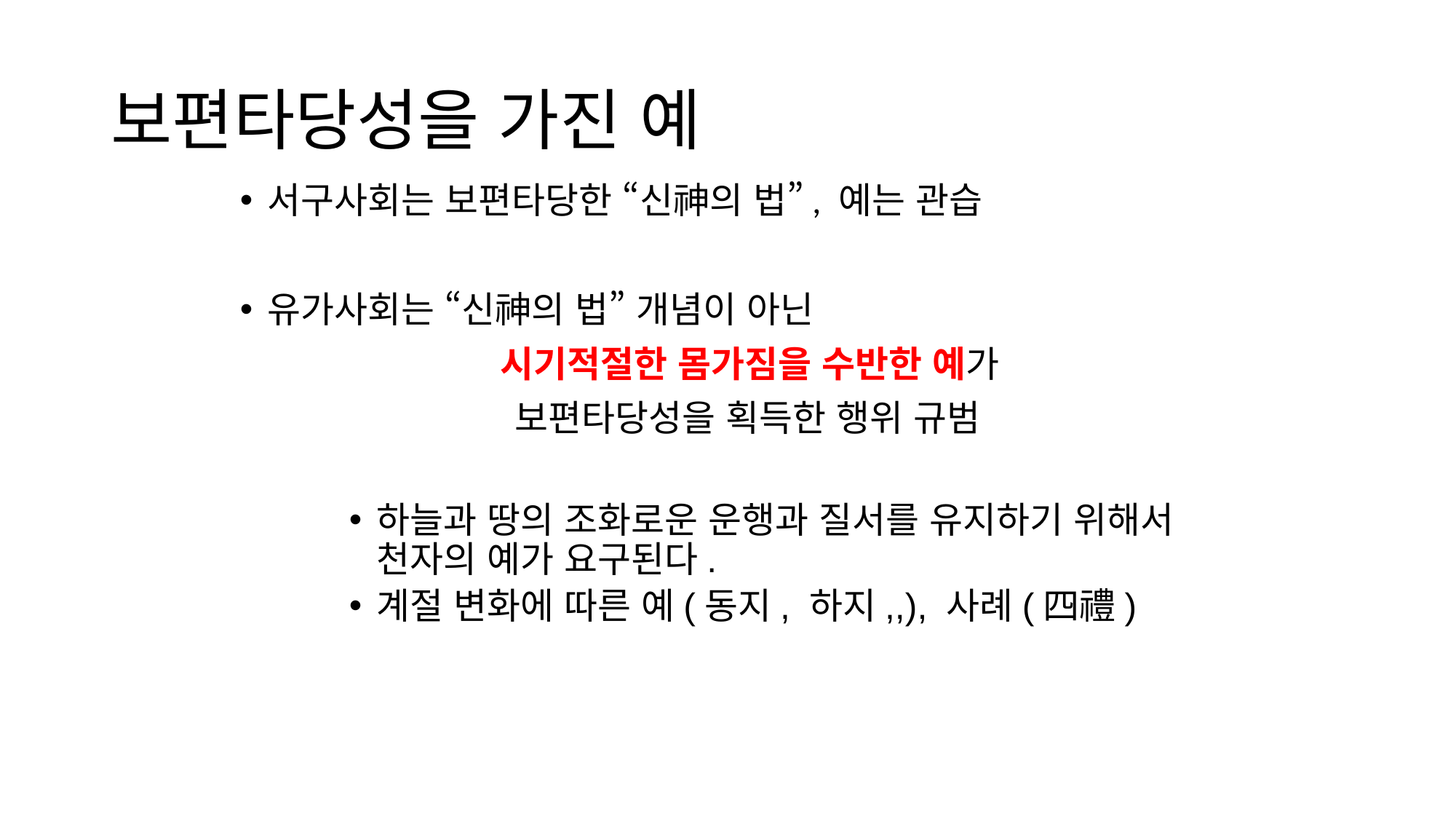

# 보편타당성을 가진 예
서구사회는 보편타당한 “신神의 법”, 예는 관습

유가사회는 “신神의 법” 개념이 아닌
		  시기적절한 몸가짐을 수반한 예가
  			  보편타당성을 획득한 행위 규범

하늘과 땅의 조화로운 운행과 질서를 유지하기 위해서 천자의 예가 요구된다.
계절 변화에 따른 예(동지, 하지,,), 사례(四禮)